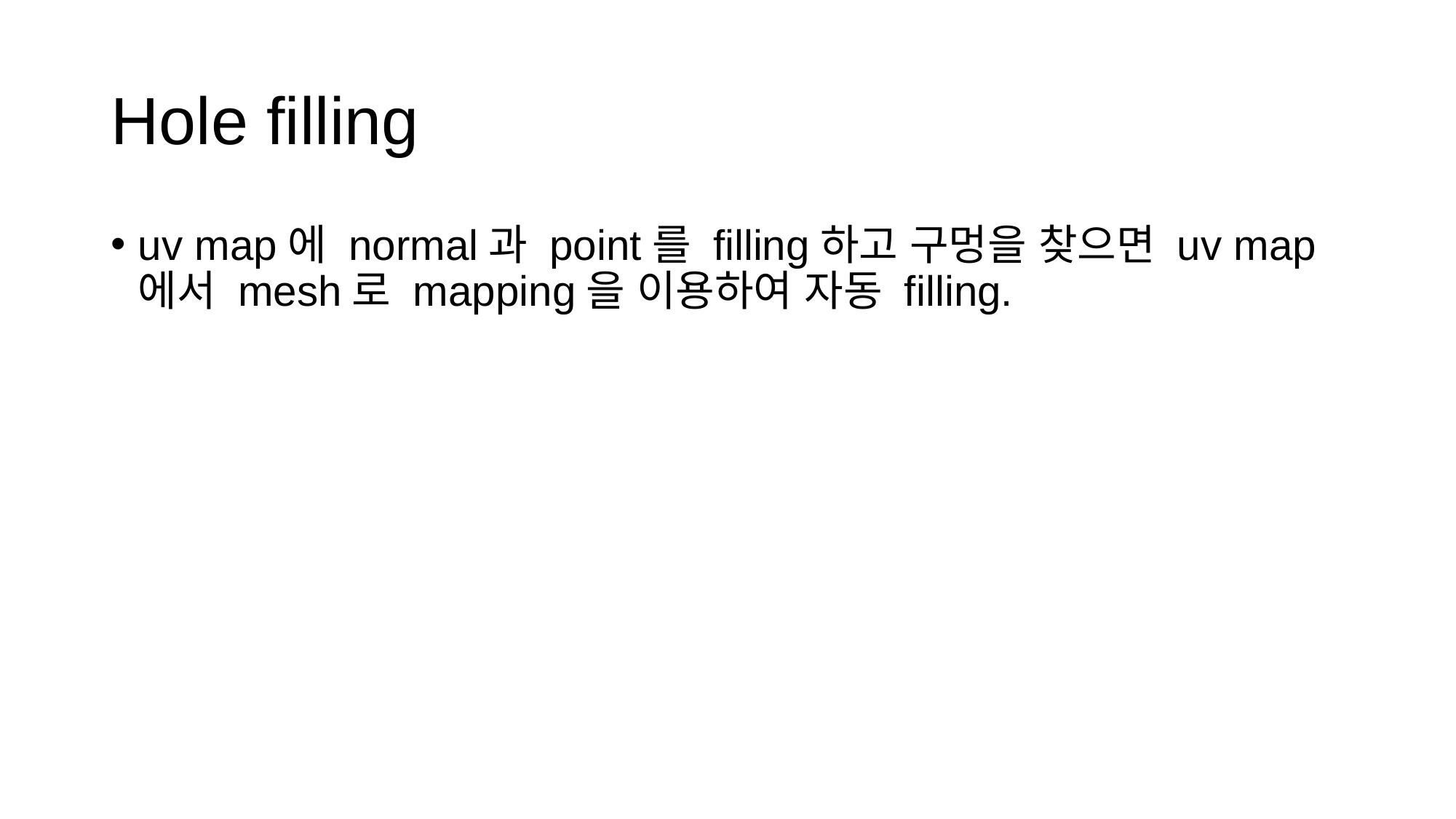

# Hole filling
uv map에 normal과 point를 filling하고 구멍을 찾으면 uv map에서 mesh로 mapping을 이용하여 자동 filling.